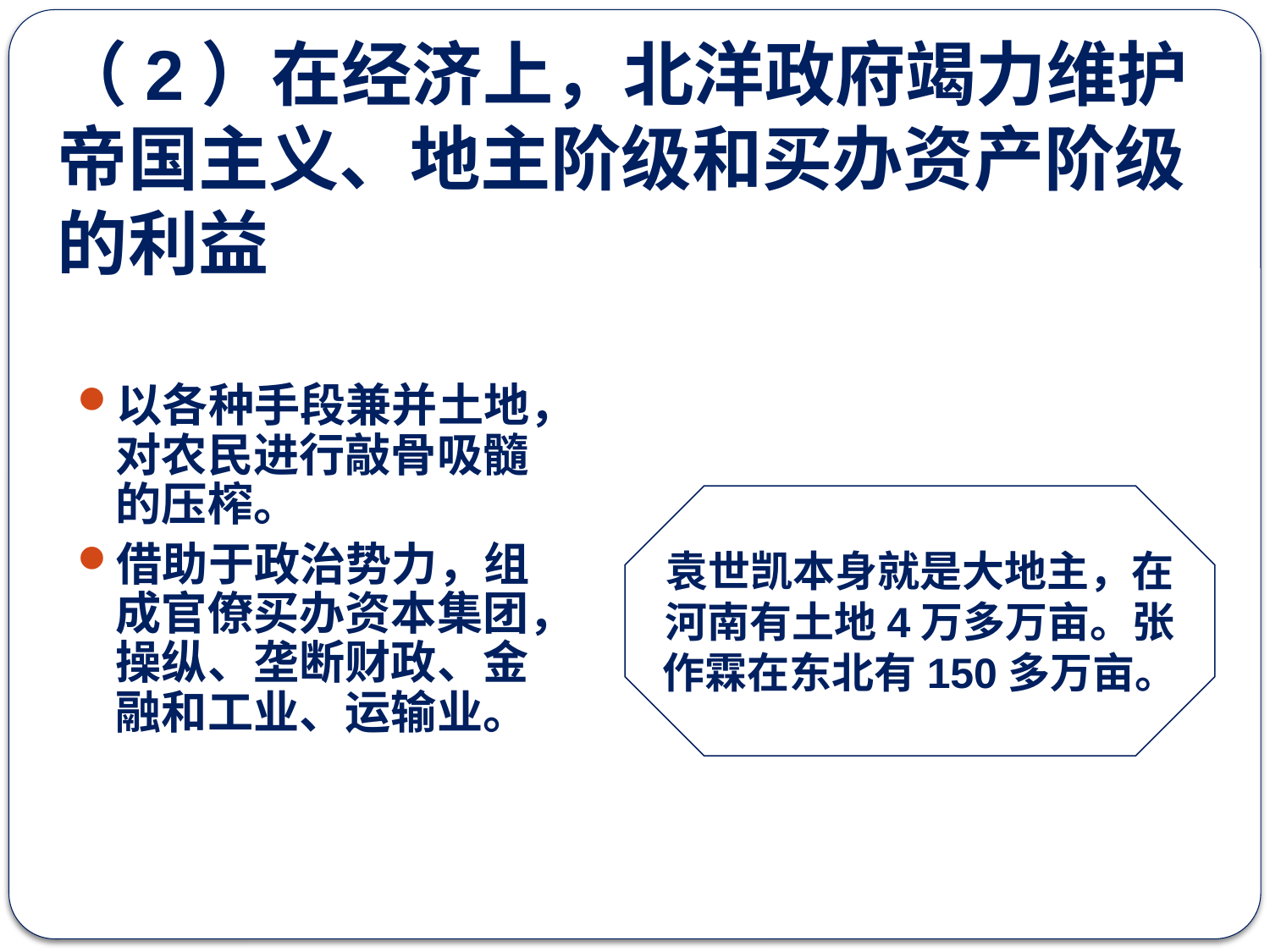

# （2）在经济上，北洋政府竭力维护帝国主义、地主阶级和买办资产阶级的利益
以各种手段兼并土地，对农民进行敲骨吸髓的压榨。
借助于政治势力，组成官僚买办资本集团，操纵、垄断财政、金融和工业、运输业。

袁世凯本身就是大地主，在
河南有土地4万多万亩。张
作霖在东北有150多万亩。